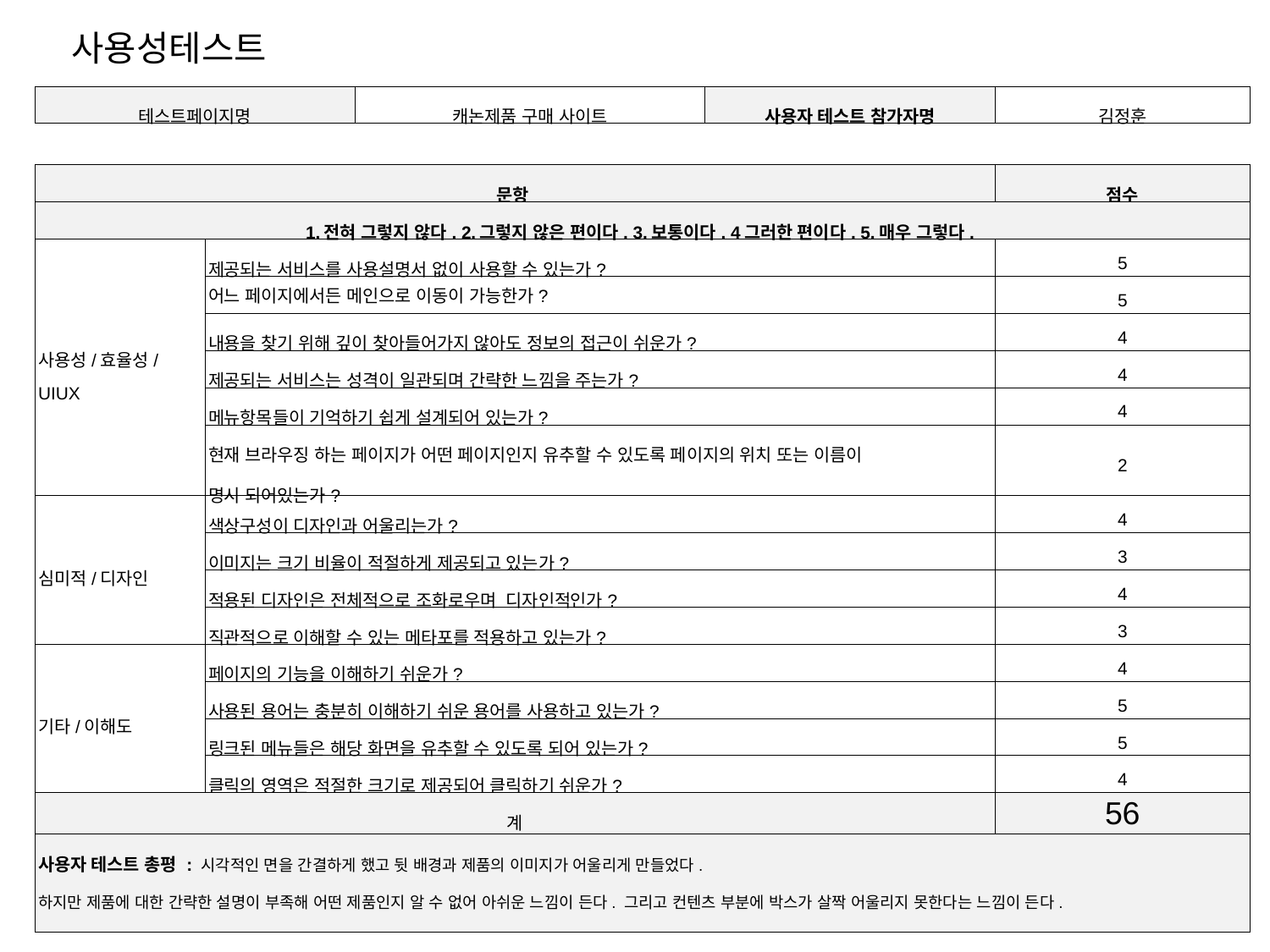

사용성테스트
| 테스트페이지명 |  | 캐논제품 구매 사이트 | 사용자 테스트 참가자명 | 김정훈 |
| --- | --- | --- | --- | --- |
|  |  |  |  |  |
| 문항 |  |  |  | 점수 |
| 1.전혀 그렇지 않다. 2.그렇지 않은 편이다. 3.보통이다. 4그러한 편이다. 5.매우 그렇다. |  |  |  |  |
| 사용성/효율성/ UIUX | 제공되는 서비스를 사용설명서 없이 사용할 수 있는가? |  |  | 5 |
|  | 어느 페이지에서든 메인으로 이동이 가능한가? |  |  | 5 |
|  | 내용을 찾기 위해 깊이 찾아들어가지 않아도 정보의 접근이 쉬운가? |  |  | 4 |
|  | 제공되는 서비스는 성격이 일관되며 간략한 느낌을 주는가? |  |  | 4 |
|  | 메뉴항목들이 기억하기 쉽게 설계되어 있는가? |  |  | 4 |
|  | 현재 브라우징 하는 페이지가 어떤 페이지인지 유추할 수 있도록 페이지의 위치 또는 이름이 명시 되어있는가? |  |  | 2 |
| 심미적/디자인 | 색상구성이 디자인과 어울리는가? |  |  | 4 |
|  | 이미지는 크기 비율이 적절하게 제공되고 있는가? |  |  | 3 |
|  | 적용된 디자인은 전체적으로 조화로우며 디자인적인가? |  |  | 4 |
|  | 직관적으로 이해할 수 있는 메타포를 적용하고 있는가? |  |  | 3 |
| 기타/이해도 | 페이지의 기능을 이해하기 쉬운가? |  |  | 4 |
|  | 사용된 용어는 충분히 이해하기 쉬운 용어를 사용하고 있는가? |  |  | 5 |
|  | 링크된 메뉴들은 해당 화면을 유추할 수 있도록 되어 있는가? |  |  | 5 |
|  | 클릭의 영역은 적절한 크기로 제공되어 클릭하기 쉬운가? |  |  | 4 |
| 계 |  |  |  | 56 |
| 사용자 테스트 총평 : 시각적인 면을 간결하게 했고 뒷 배경과 제품의 이미지가 어울리게 만들었다. 하지만 제품에 대한 간략한 설명이 부족해 어떤 제품인지 알 수 없어 아쉬운 느낌이 든다. 그리고 컨텐츠 부분에 박스가 살짝 어울리지 못한다는 느낌이 든다. |  |  |  |  |